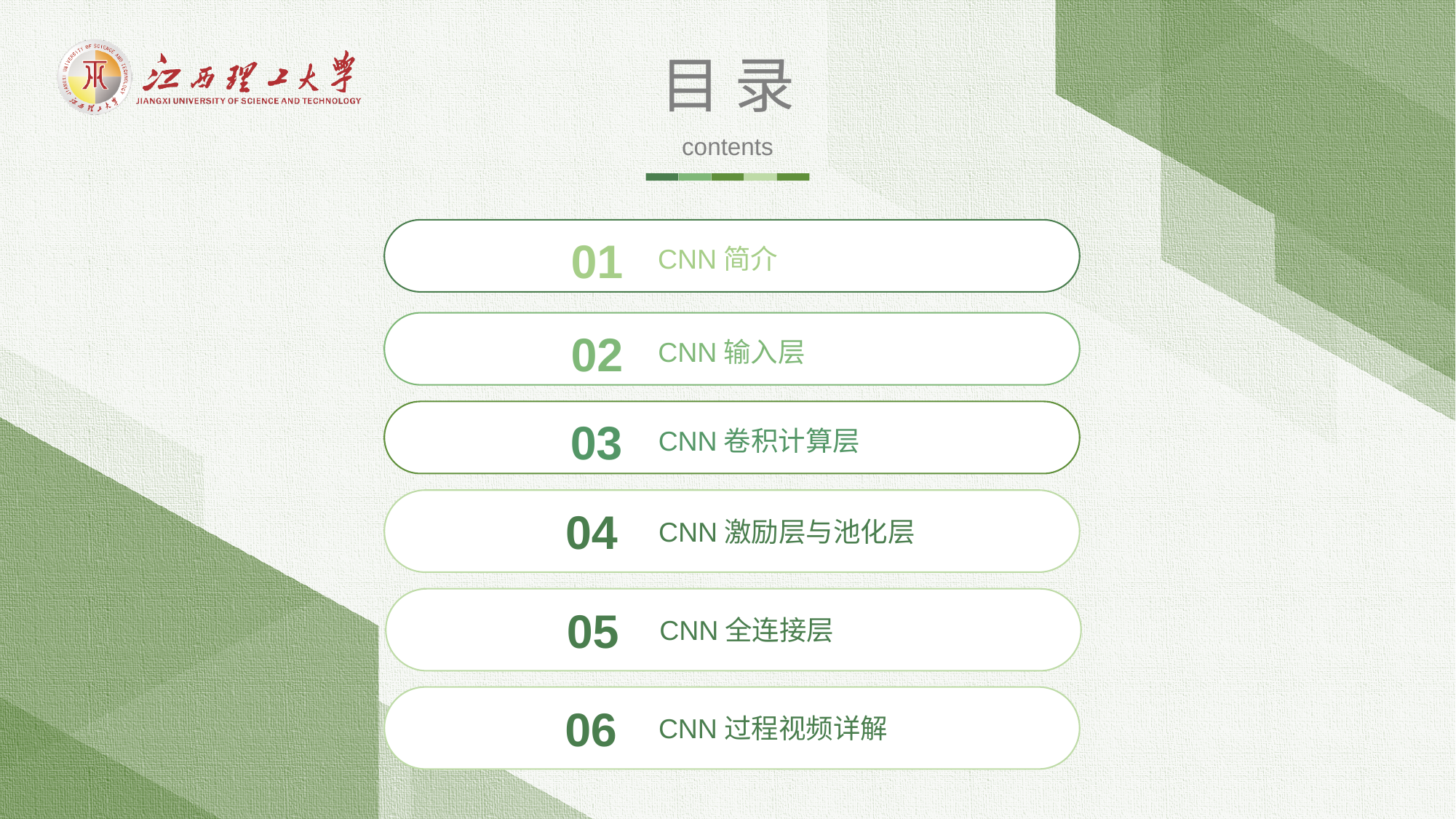

目 录
contents

01
CNN简介

02
CNN输入层

03
CNN卷积计算层

04
CNN激励层与池化层

05
CNN全连接层

06
CNN过程视频详解